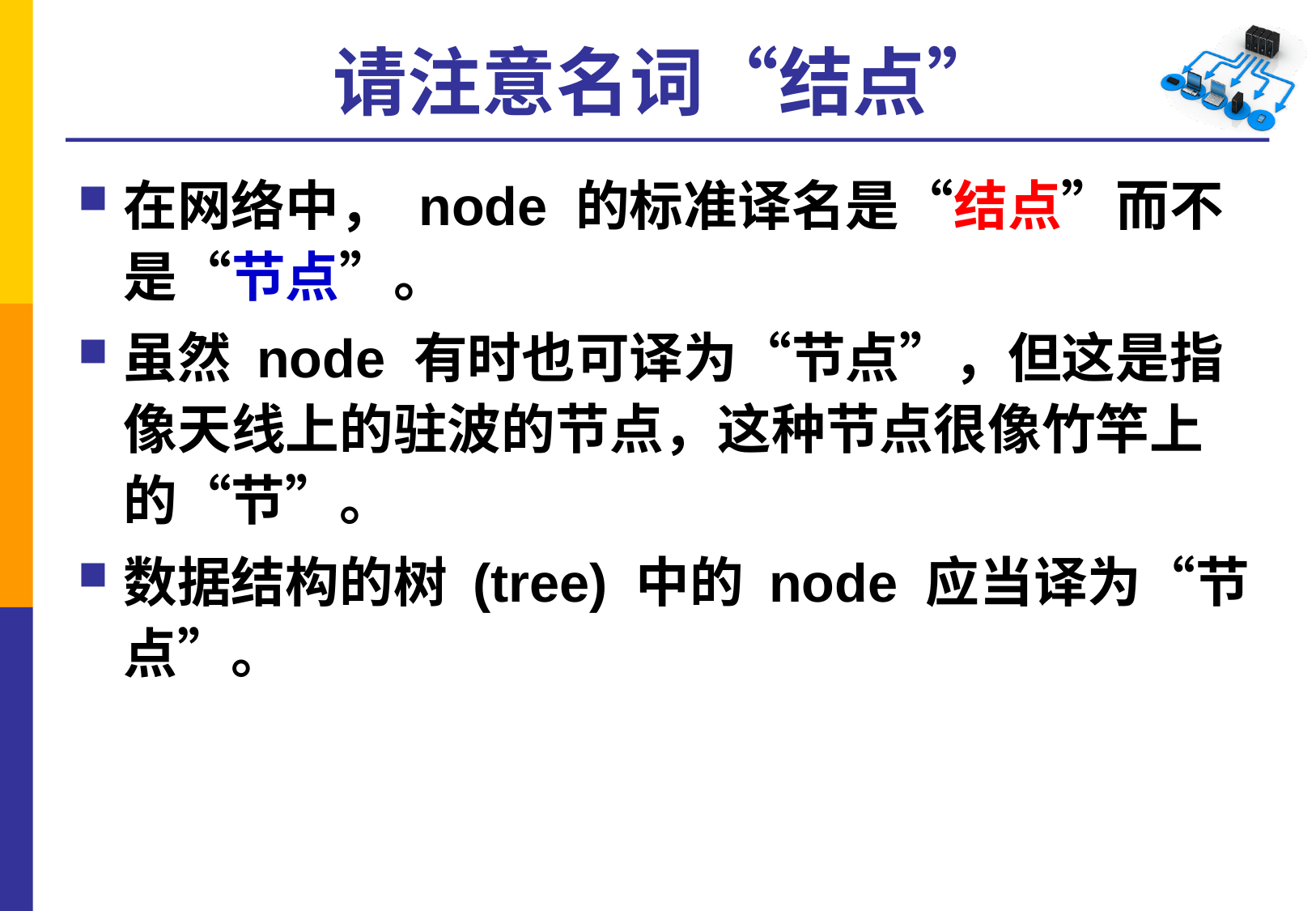

# 请注意名词“结点”
在网络中， node 的标准译名是“结点”而不是“节点”。
虽然 node 有时也可译为“节点”，但这是指像天线上的驻波的节点，这种节点很像竹竿上的“节”。
数据结构的树 (tree) 中的 node 应当译为“节点”。